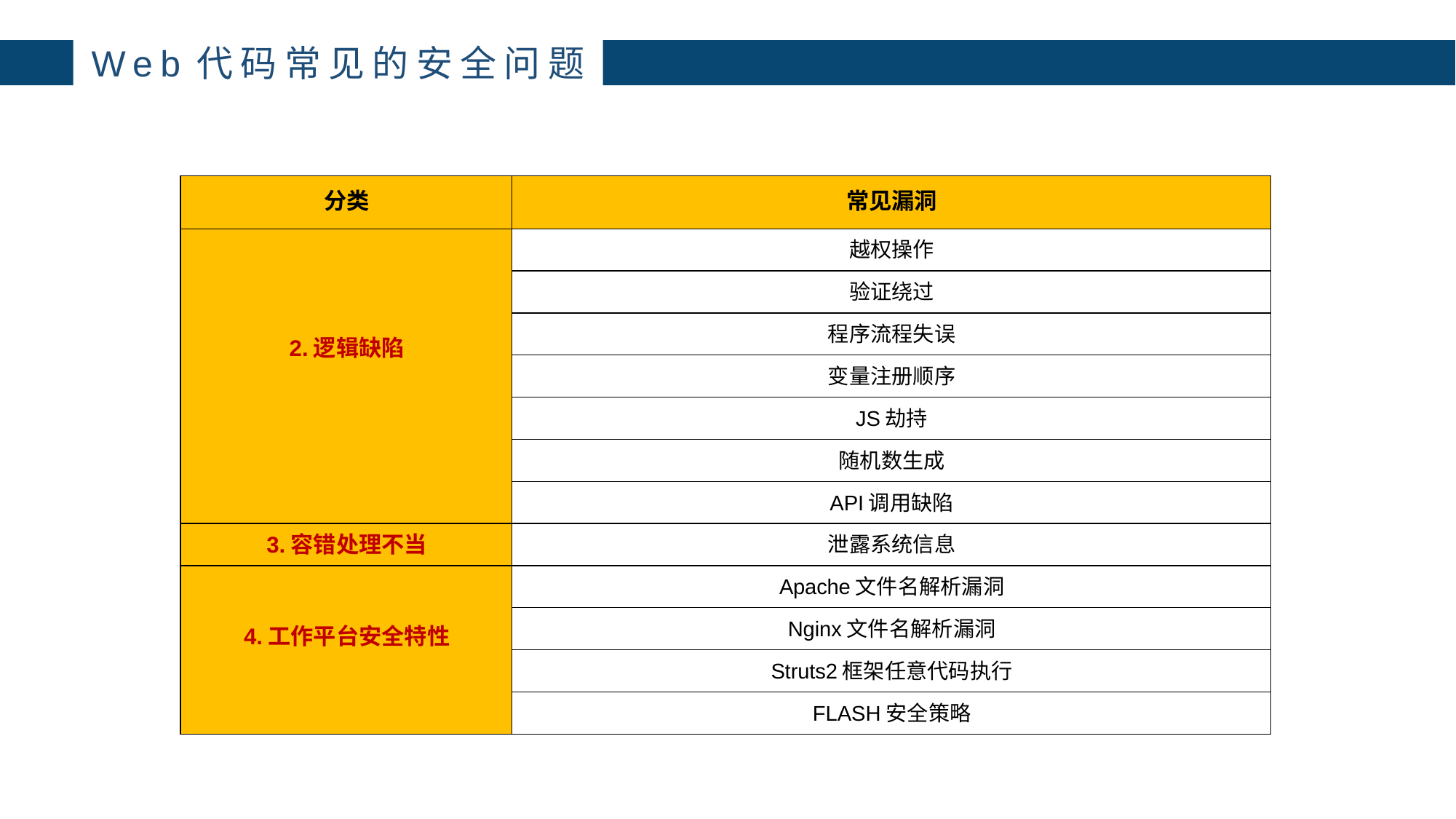

主讲：枕边月亮
主讲：枕边月亮

# Web代码常见的安全问题
4
| 分类 | 常见漏洞 |
| --- | --- |
| 2.逻辑缺陷 | 越权操作 |
|  | 验证绕过 |
|  | 程序流程失误 |
|  | 变量注册顺序 |
|  | JS劫持 |
|  | 随机数生成 |
|  | API调用缺陷 |
| 3.容错处理不当 | 泄露系统信息 |
| 4.工作平台安全特性 | Apache文件名解析漏洞 |
|  | Nginx文件名解析漏洞 |
|  | Struts2框架任意代码执行 |
|  | FLASH安全策略 |